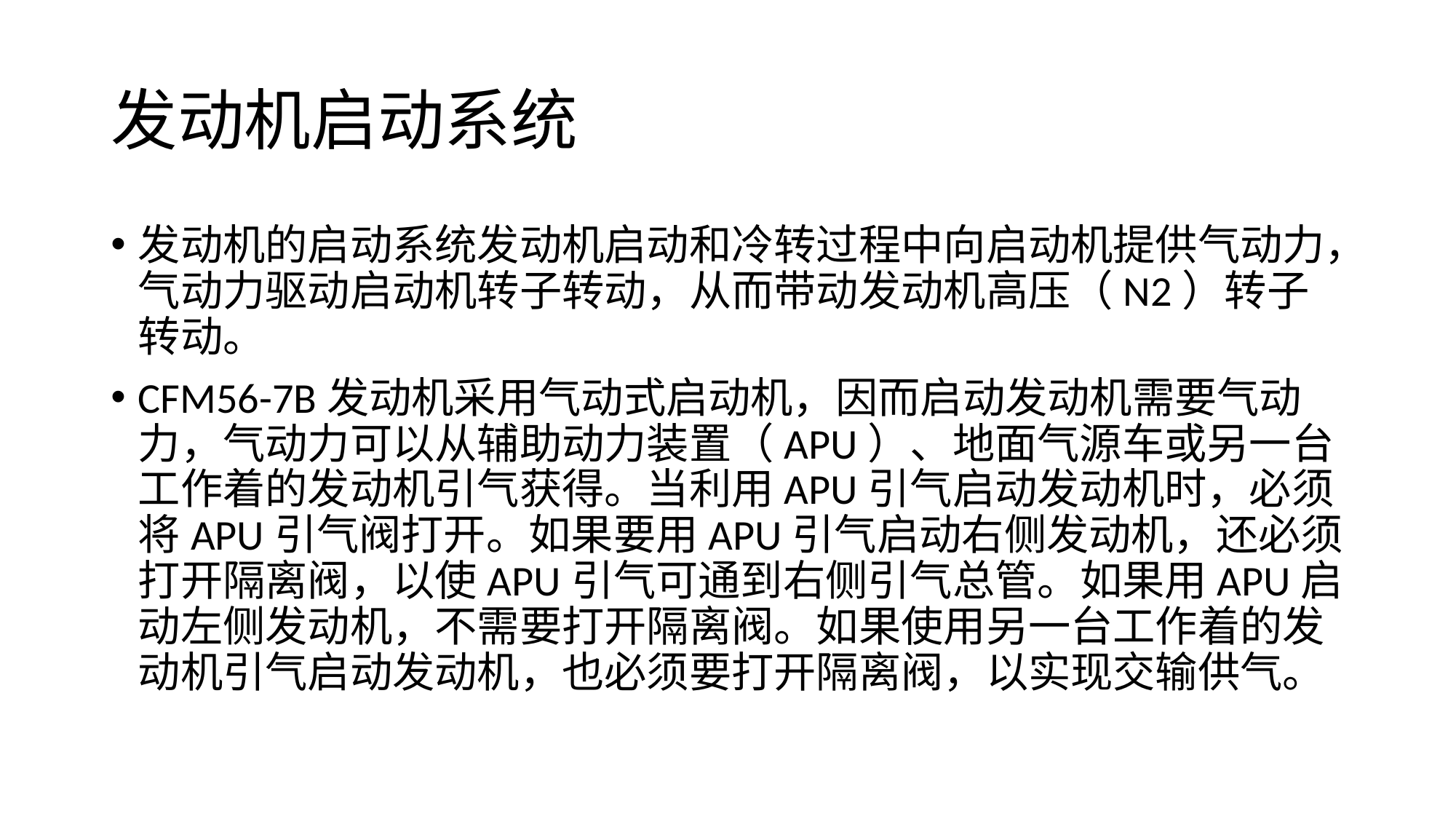

# 发动机启动系统
发动机的启动系统发动机启动和冷转过程中向启动机提供气动力，气动力驱动启动机转子转动，从而带动发动机高压（N2）转子转动。
CFM56-7B发动机采用气动式启动机，因而启动发动机需要气动力，气动力可以从辅助动力装置（APU）、地面气源车或另一台工作着的发动机引气获得。当利用APU引气启动发动机时，必须将APU引气阀打开。如果要用APU引气启动右侧发动机，还必须打开隔离阀，以使APU引气可通到右侧引气总管。如果用APU启动左侧发动机，不需要打开隔离阀。如果使用另一台工作着的发动机引气启动发动机，也必须要打开隔离阀，以实现交输供气。